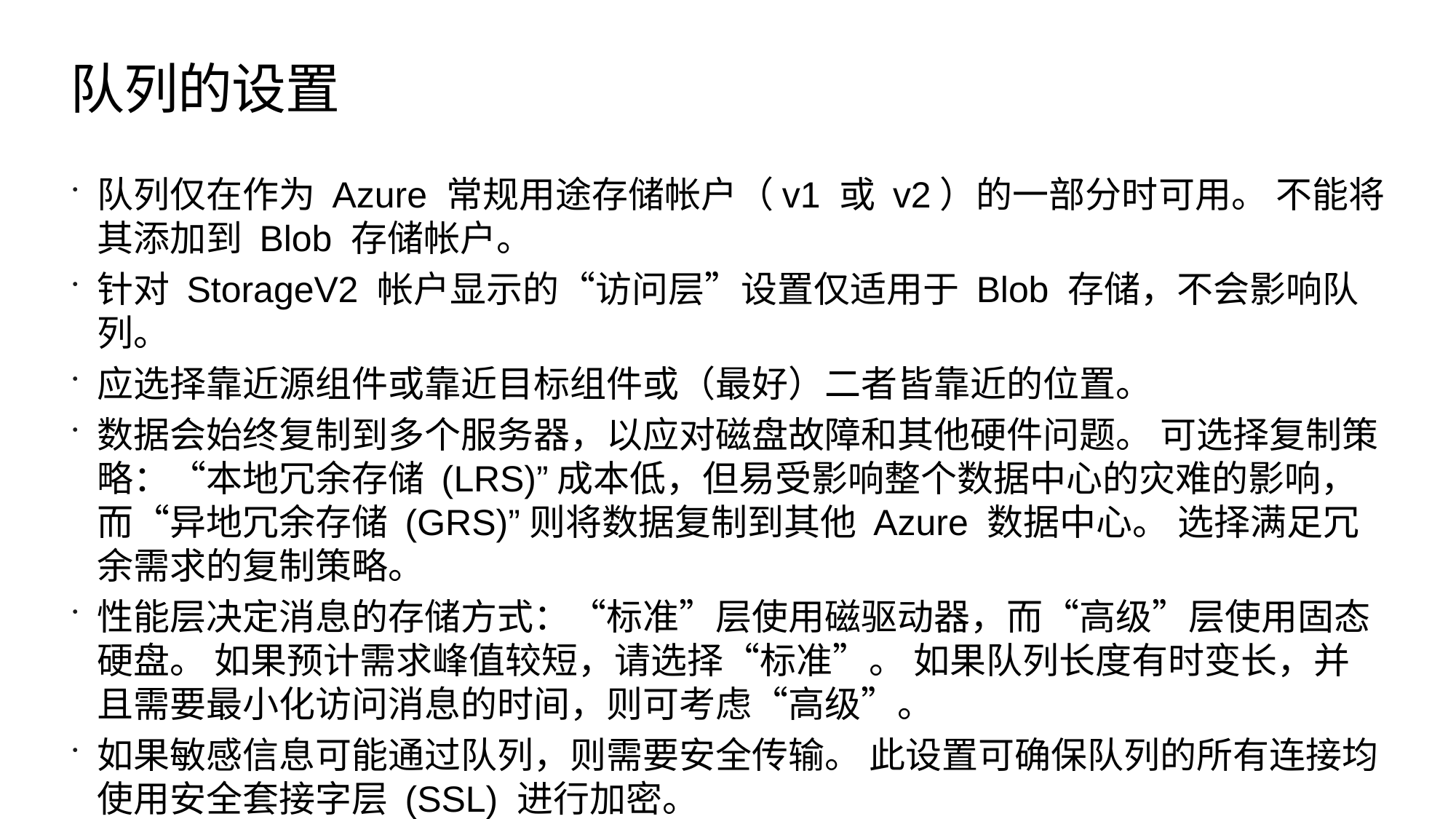

# 队列的设置
队列仅在作为 Azure 常规用途存储帐户（v1 或 v2）的一部分时可用。 不能将其添加到 Blob 存储帐户。
针对 StorageV2 帐户显示的“访问层”设置仅适用于 Blob 存储，不会影响队列。
应选择靠近源组件或靠近目标组件或（最好）二者皆靠近的位置。
数据会始终复制到多个服务器，以应对磁盘故障和其他硬件问题。 可选择复制策略：“本地冗余存储 (LRS)”成本低，但易受影响整个数据中心的灾难的影响，而“异地冗余存储 (GRS)”则将数据复制到其他 Azure 数据中心。 选择满足冗余需求的复制策略。
性能层决定消息的存储方式：“标准”层使用磁驱动器，而“高级”层使用固态硬盘。 如果预计需求峰值较短，请选择“标准”。 如果队列长度有时变长，并且需要最小化访问消息的时间，则可考虑“高级”。
如果敏感信息可能通过队列，则需要安全传输。 此设置可确保队列的所有连接均使用安全套接字层 (SSL) 进行加密。